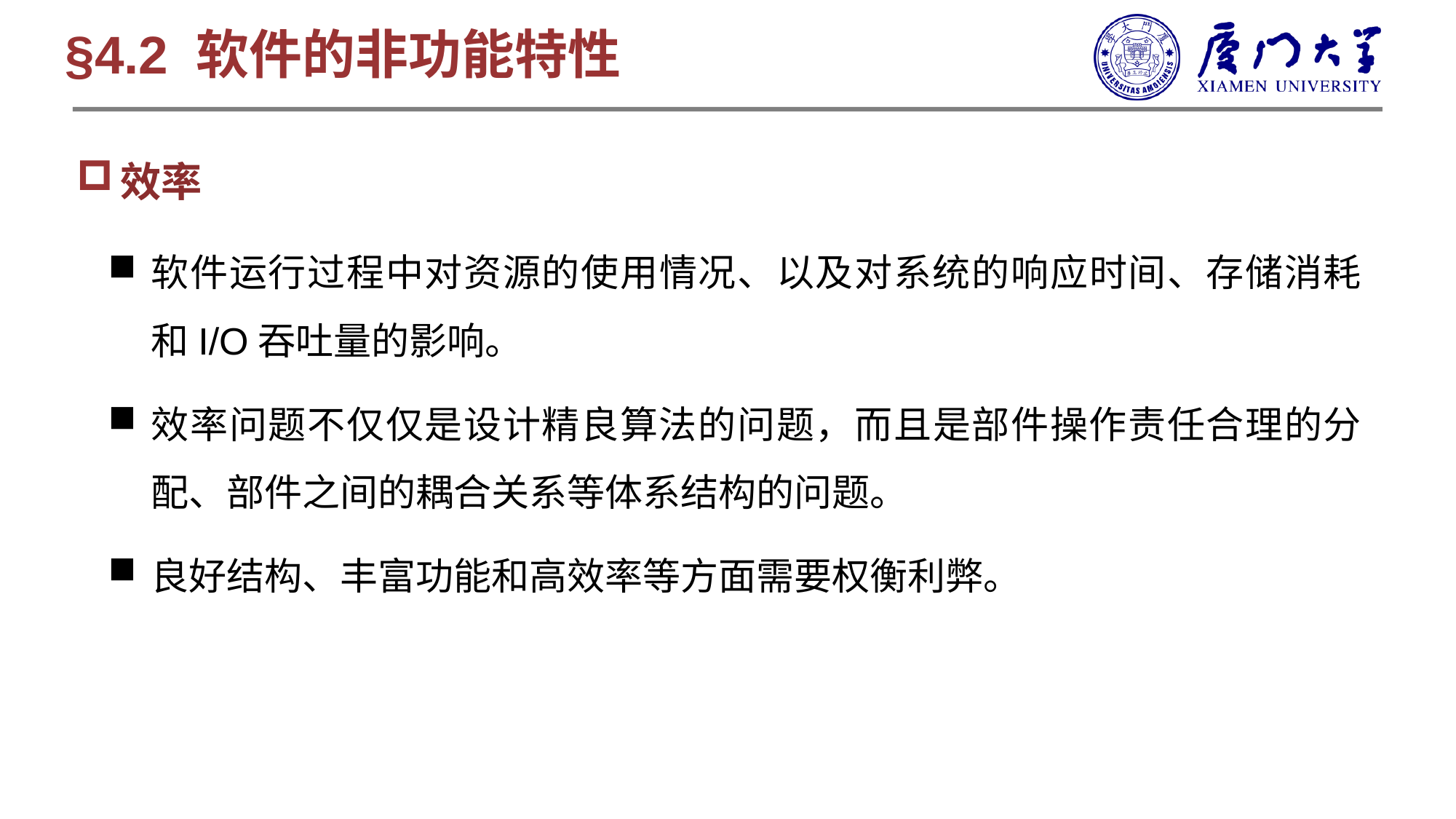

§4.2 软件的非功能特性
效率
软件运行过程中对资源的使用情况、以及对系统的响应时间、存储消耗和I/O吞吐量的影响。
效率问题不仅仅是设计精良算法的问题，而且是部件操作责任合理的分配、部件之间的耦合关系等体系结构的问题。
良好结构、丰富功能和高效率等方面需要权衡利弊。